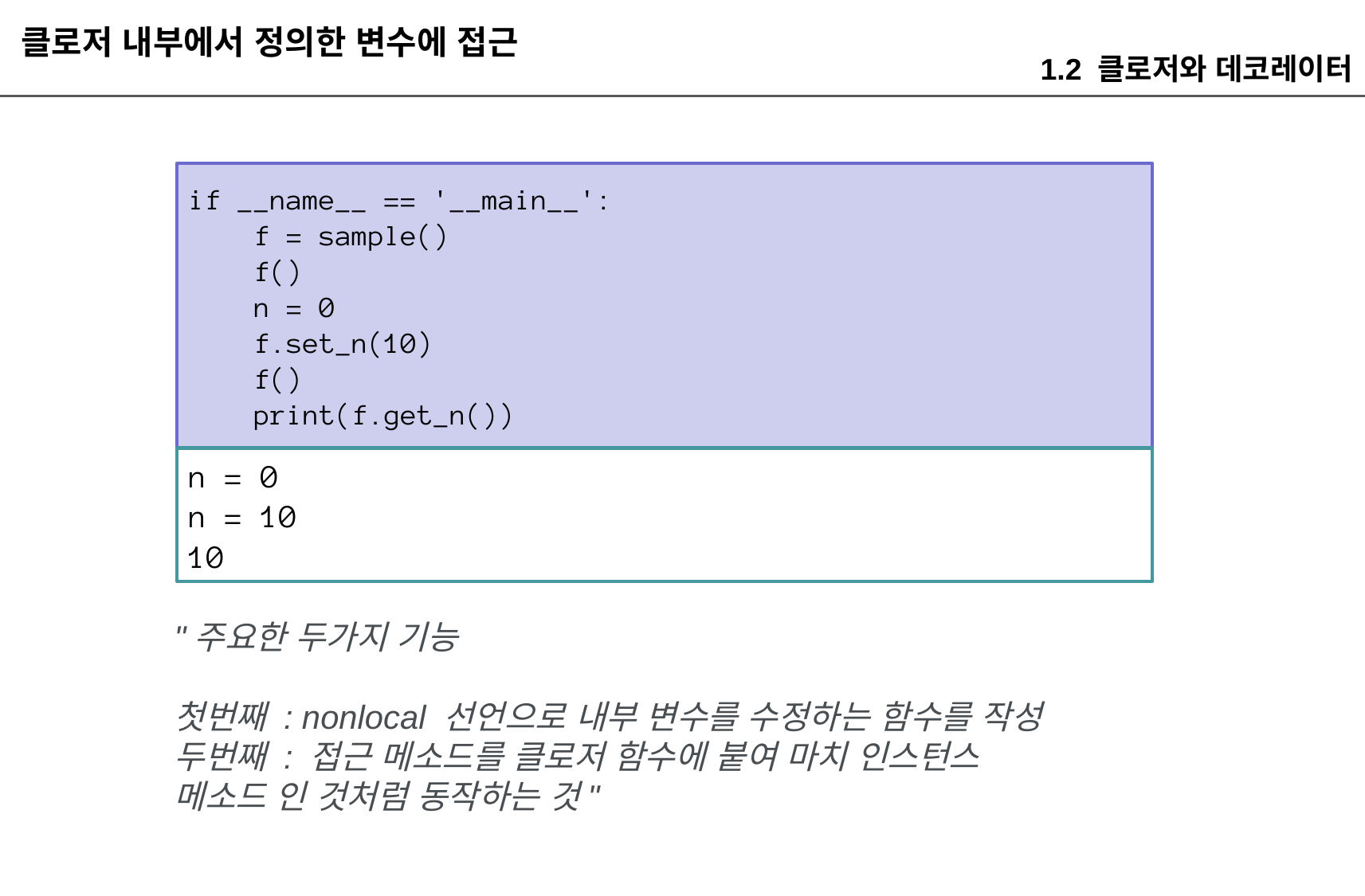

클로저 내부에서 정의한 변수에 접근
1.2 클로저와 데코레이터
if __name__ == '__main__':
    f = sample()
    f()
    n = 0
    f.set_n(10)
    f()
    print(f.get_n())
n = 0
n = 10
10
"주요한 두가지 기능

첫번째 : nonlocal 선언으로 내부 변수를 수정하는 함수를 작성
두번째 : 접근 메소드를 클로저 함수에 붙여 마치 인스턴스 메소드 인 것처럼 동작하는 것"